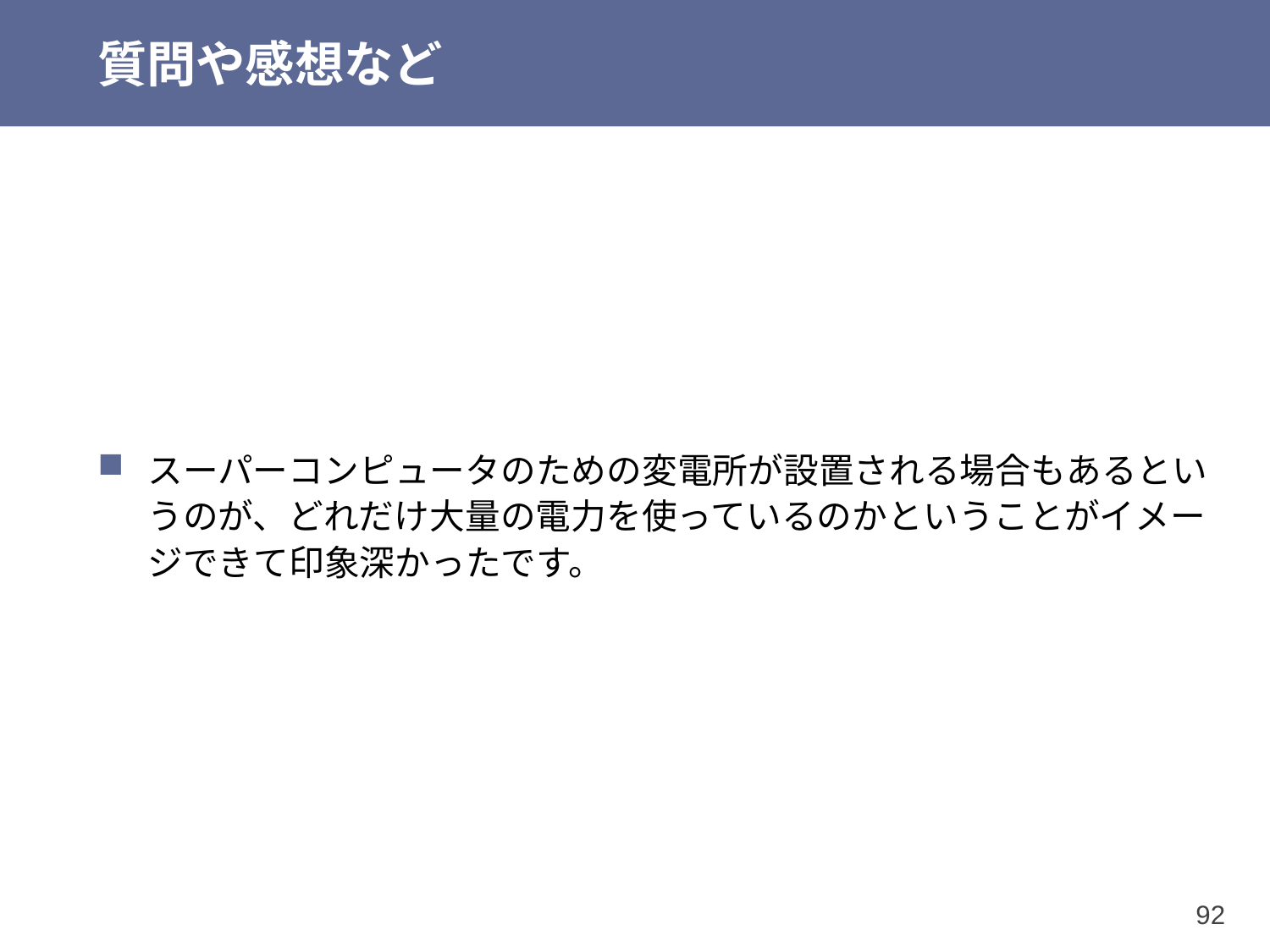

# 質問や感想など
スーパーコンピュータのための変電所が設置される場合もあるというのが、どれだけ大量の電力を使っているのかということがイメージできて印象深かったです。